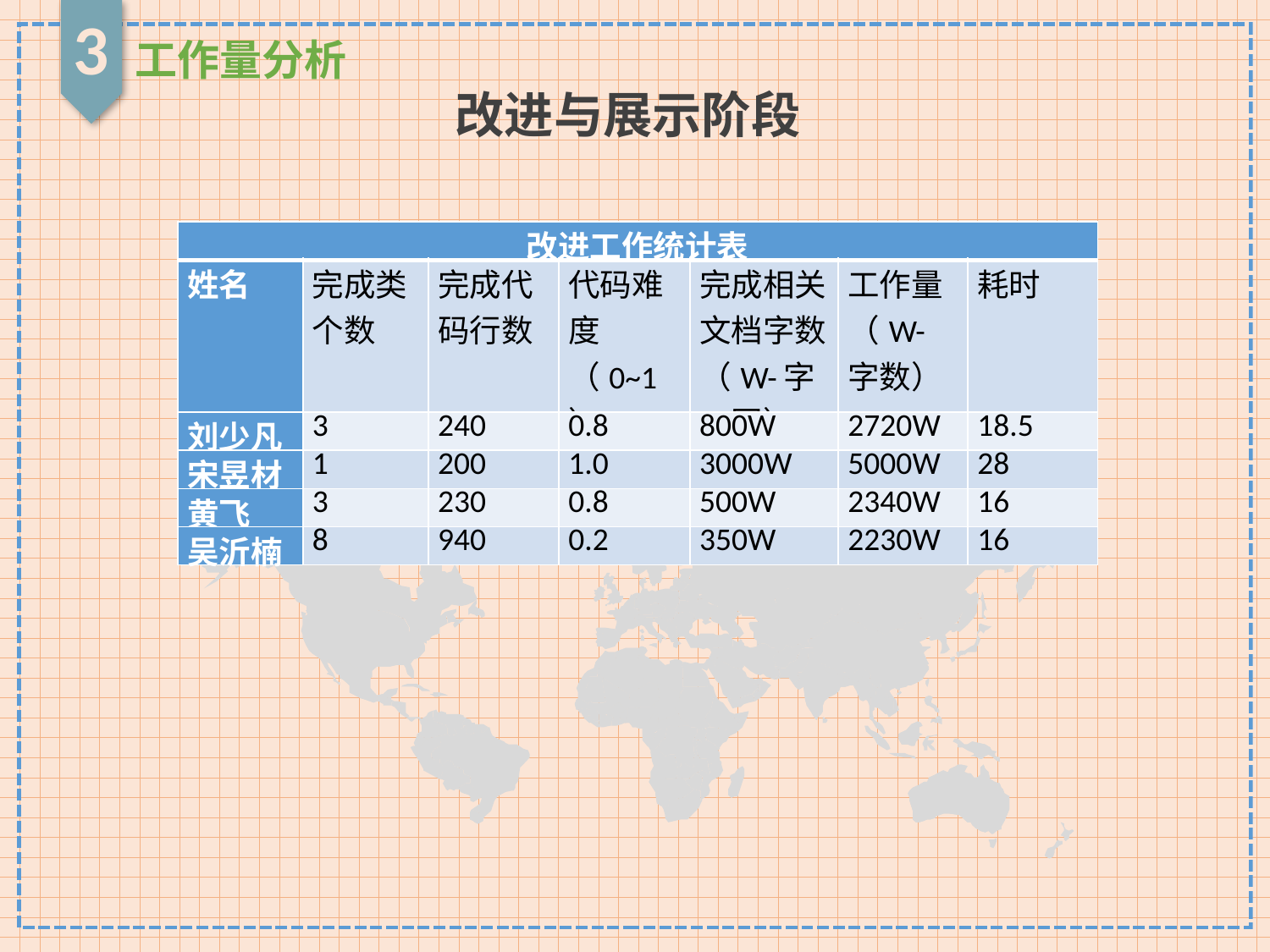

3
工作量分析
改进与展示阶段

| 改进工作统计表 |  |  |  |  |  |  |
| --- | --- | --- | --- | --- | --- | --- |
| 姓名 | 完成类个数 | 完成代码行数 | 代码难度（0~1） | 完成相关文档字数（W-字P-图） | 工作量（W-字数） | 耗时 |
| 刘少凡 | 3 | 240 | 0.8 | 800W | 2720W | 18.5 |
| 宋昱材 | 1 | 200 | 1.0 | 3000W | 5000W | 28 |
| 黄飞 | 3 | 230 | 0.8 | 500W | 2340W | 16 |
| 吴沂楠 | 8 | 940 | 0.2 | 350W | 2230W | 16 |